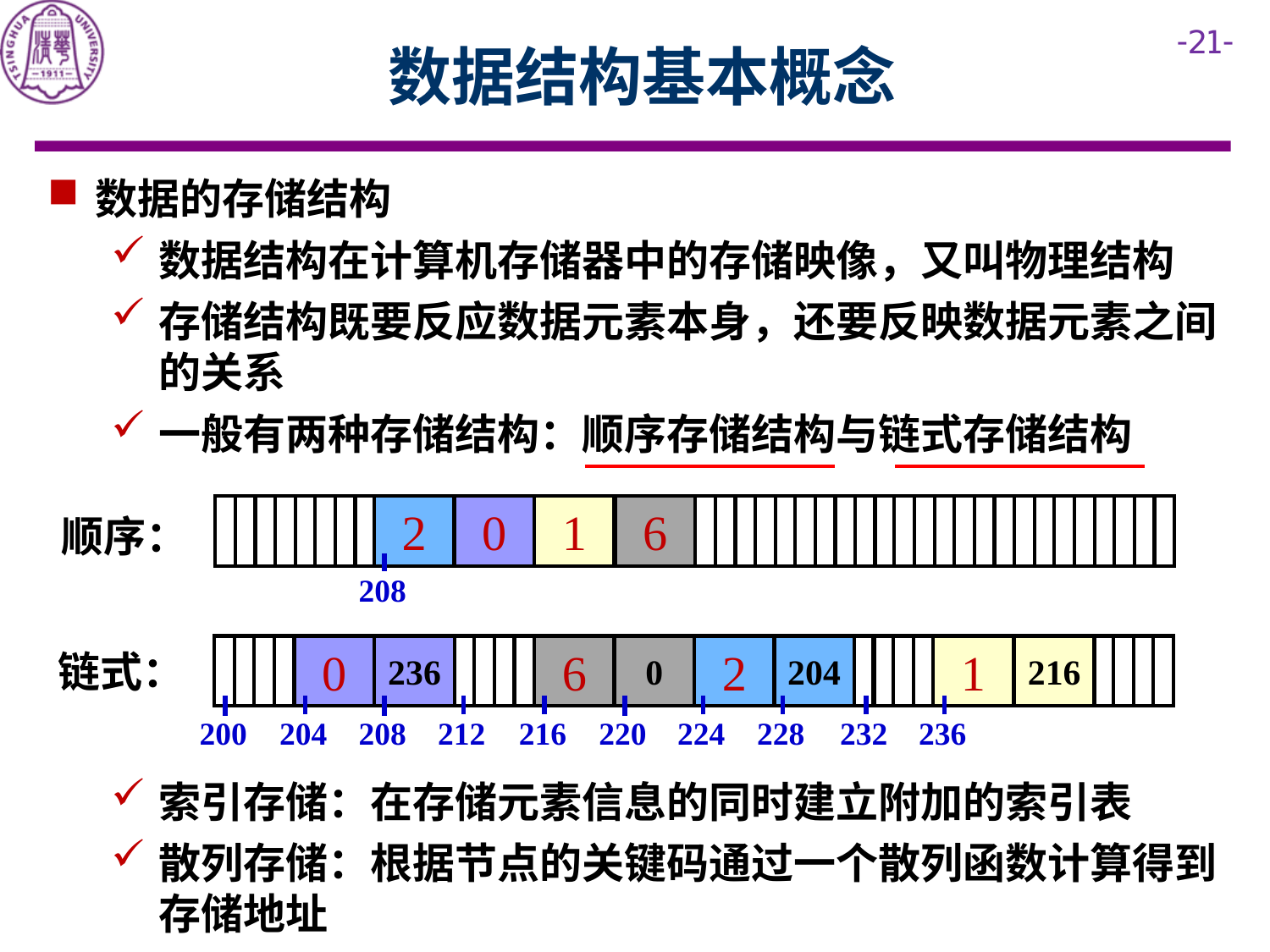

# 数据结构基本概念
数据的存储结构
数据结构在计算机存储器中的存储映像，又叫物理结构
存储结构既要反应数据元素本身，还要反映数据元素之间的关系
一般有两种存储结构：顺序存储结构与链式存储结构

索引存储：在存储元素信息的同时建立附加的索引表
散列存储：根据节点的关键码通过一个散列函数计算得到存储地址

2

0

1

6

顺序：
208

0

6

0

2

204

1

216

236
链式：
200
204
208
212
216
220
224
228
232
236